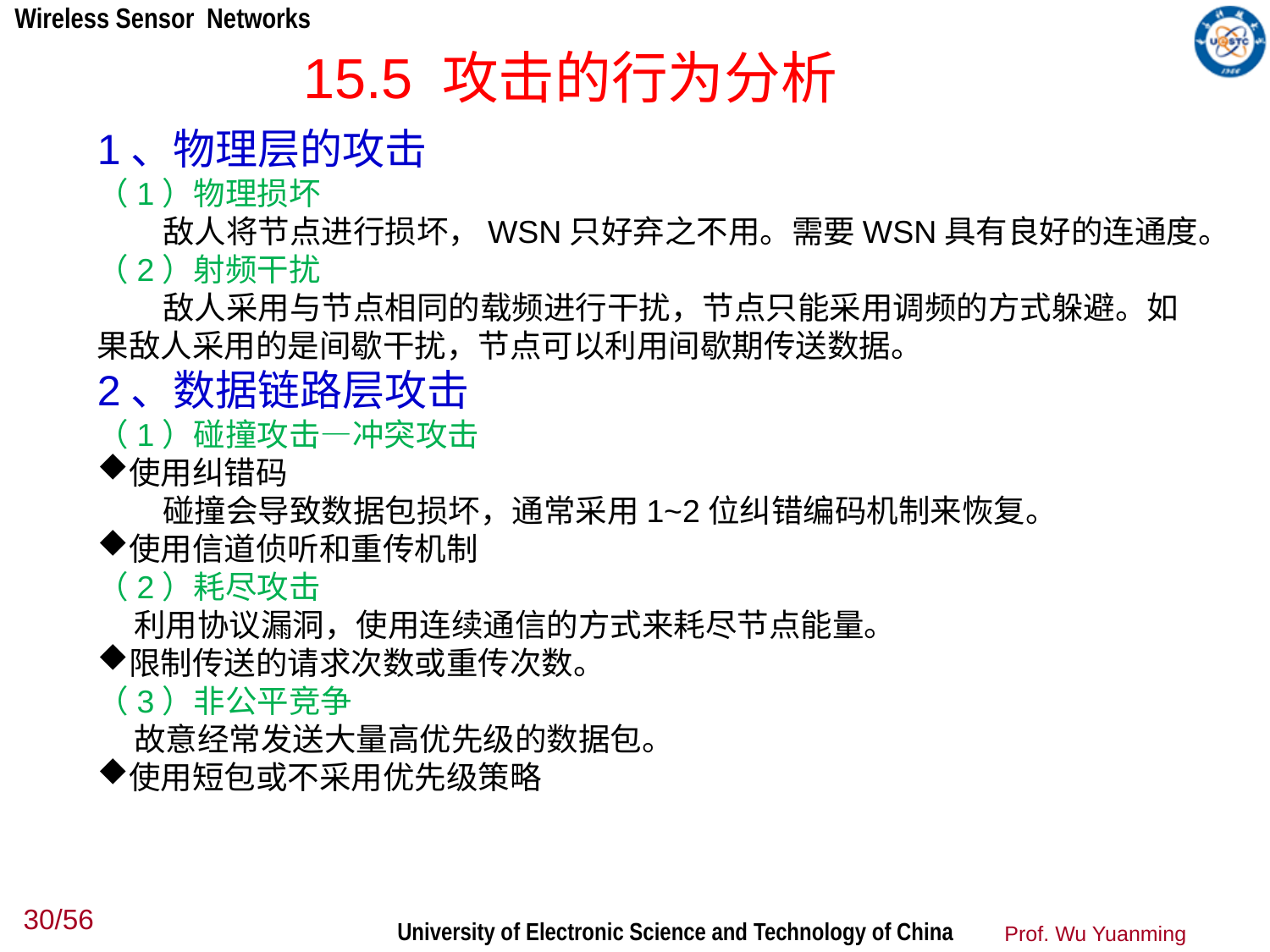

15.5 攻击的行为分析
1、物理层的攻击
（1）物理损坏
        敌人将节点进行损坏，WSN只好弃之不用。需要WSN具有良好的连通度。
（2）射频干扰
        敌人采用与节点相同的载频进行干扰，节点只能采用调频的方式躲避。如果敌人采用的是间歇干扰，节点可以利用间歇期传送数据。
2、数据链路层攻击
（1）碰撞攻击—冲突攻击
使用纠错码
        碰撞会导致数据包损坏，通常采用1~2位纠错编码机制来恢复。
使用信道侦听和重传机制
（2）耗尽攻击
    利用协议漏洞，使用连续通信的方式来耗尽节点能量。
限制传送的请求次数或重传次数。
（3）非公平竞争
    故意经常发送大量高优先级的数据包。
使用短包或不采用优先级策略
30/56
Prof. Wu Yuanming